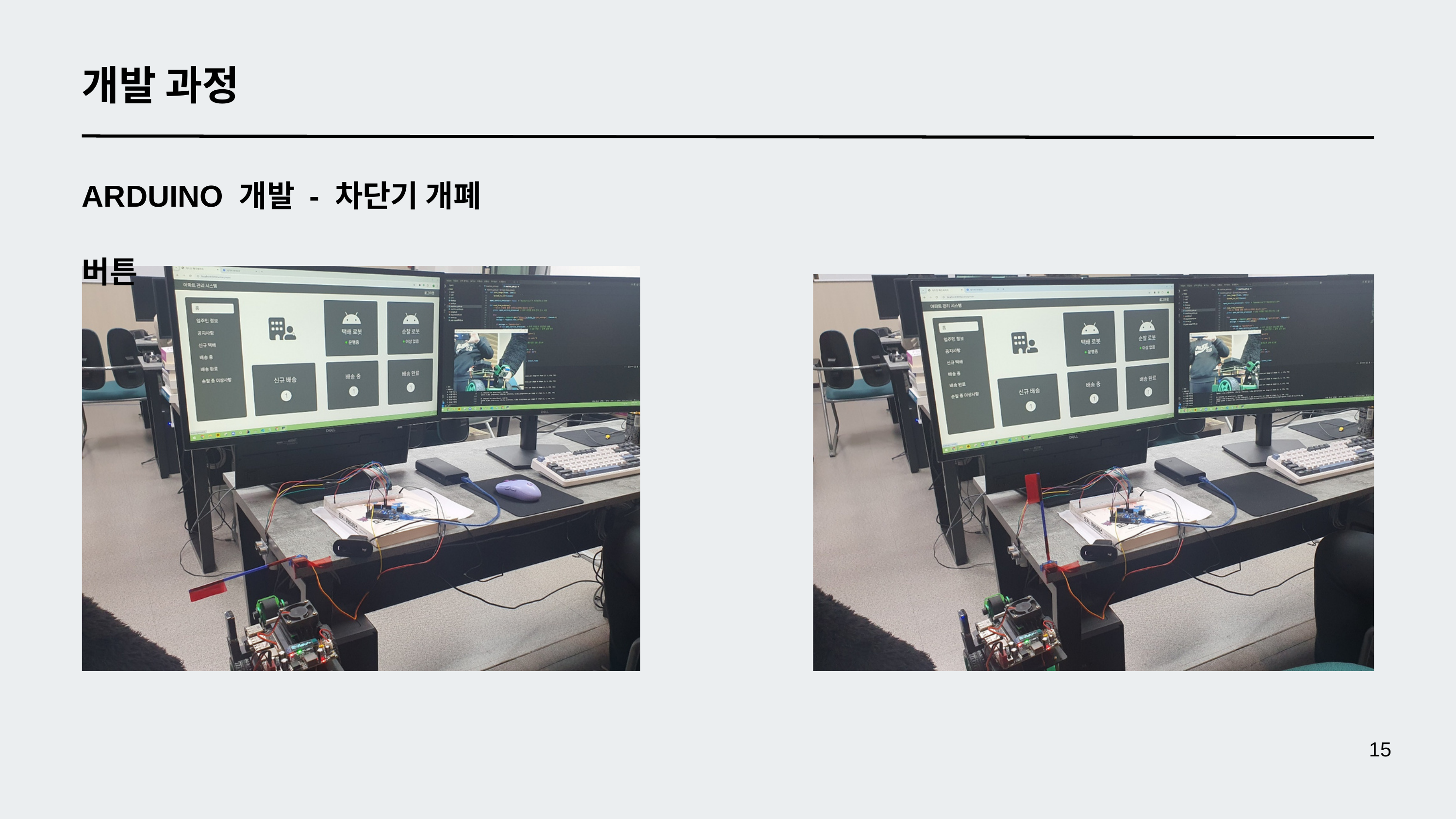

개발 과정

ARDUINO 개발 - 차단기 개폐 버튼

15